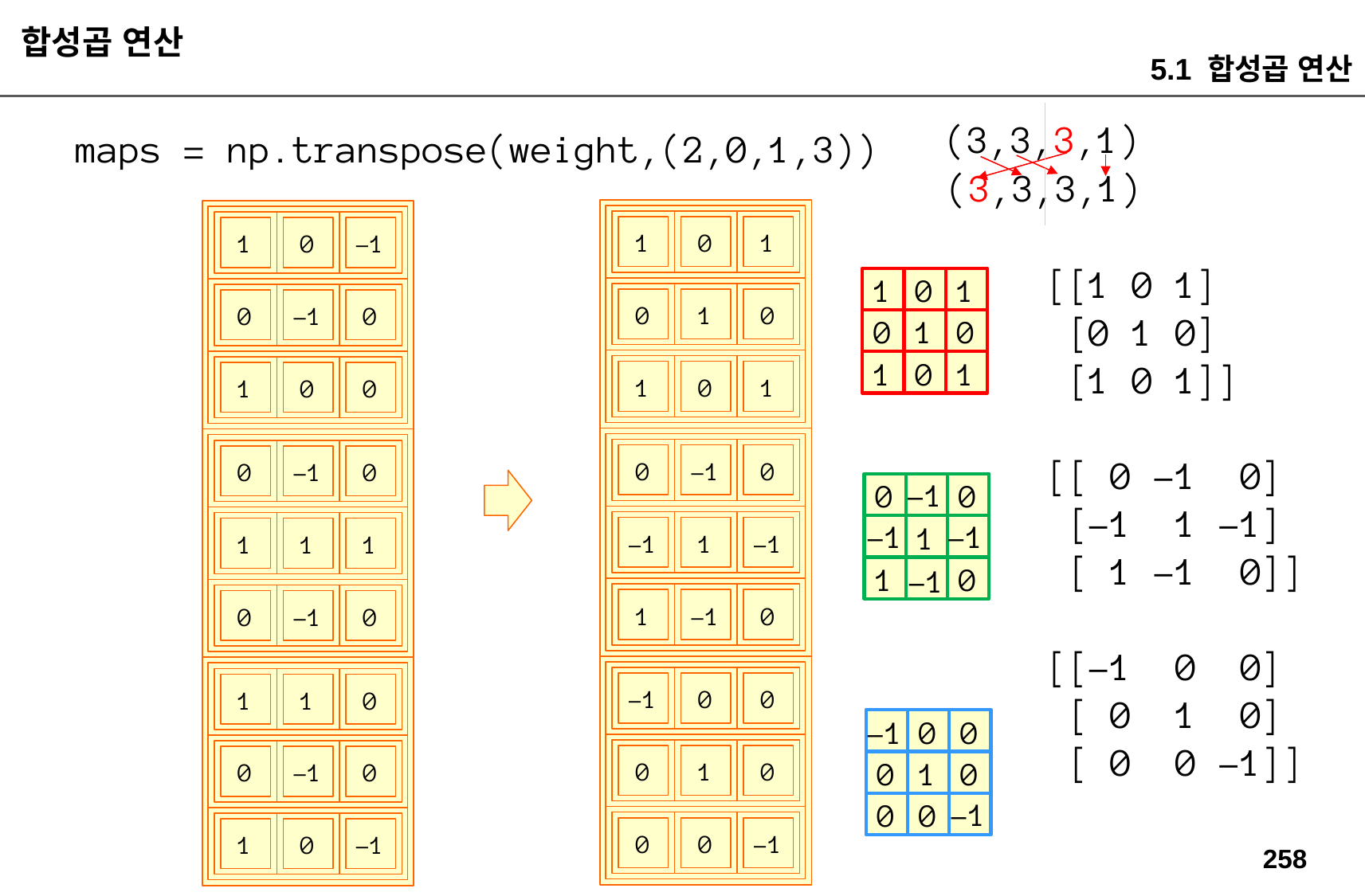

합성곱 연산
5.1 합성곱 연산
(3,3,3,1)
maps = np.transpose(weight,(2,0,1,3))
(3,3,3,1)

1
0
1
1
0
-1
[[1 0 1]
 [0 1 0]
 [1 0 1]]

[[ 0 -1  0]
 [-1  1 -1]
 [ 1 -1  0]]

[[-1  0  0]
 [ 0  1  0]
 [ 0  0 -1]]
1
0
1

0
1
0
0
-1
0
0
0
1

0
1
1

1
0
1
1
0
0

0
-1
0
0
-1
0
-1

0

0

-1
-1

1
-1
1
-1
1
1
1
-1

0
1

1
-1
0
0
-1
0

-1
0
0
1
1
0
-1
0
0

0
1
0
0
-1
0
0
0
1
-1
0

0

0
0
-1
1
0
-1